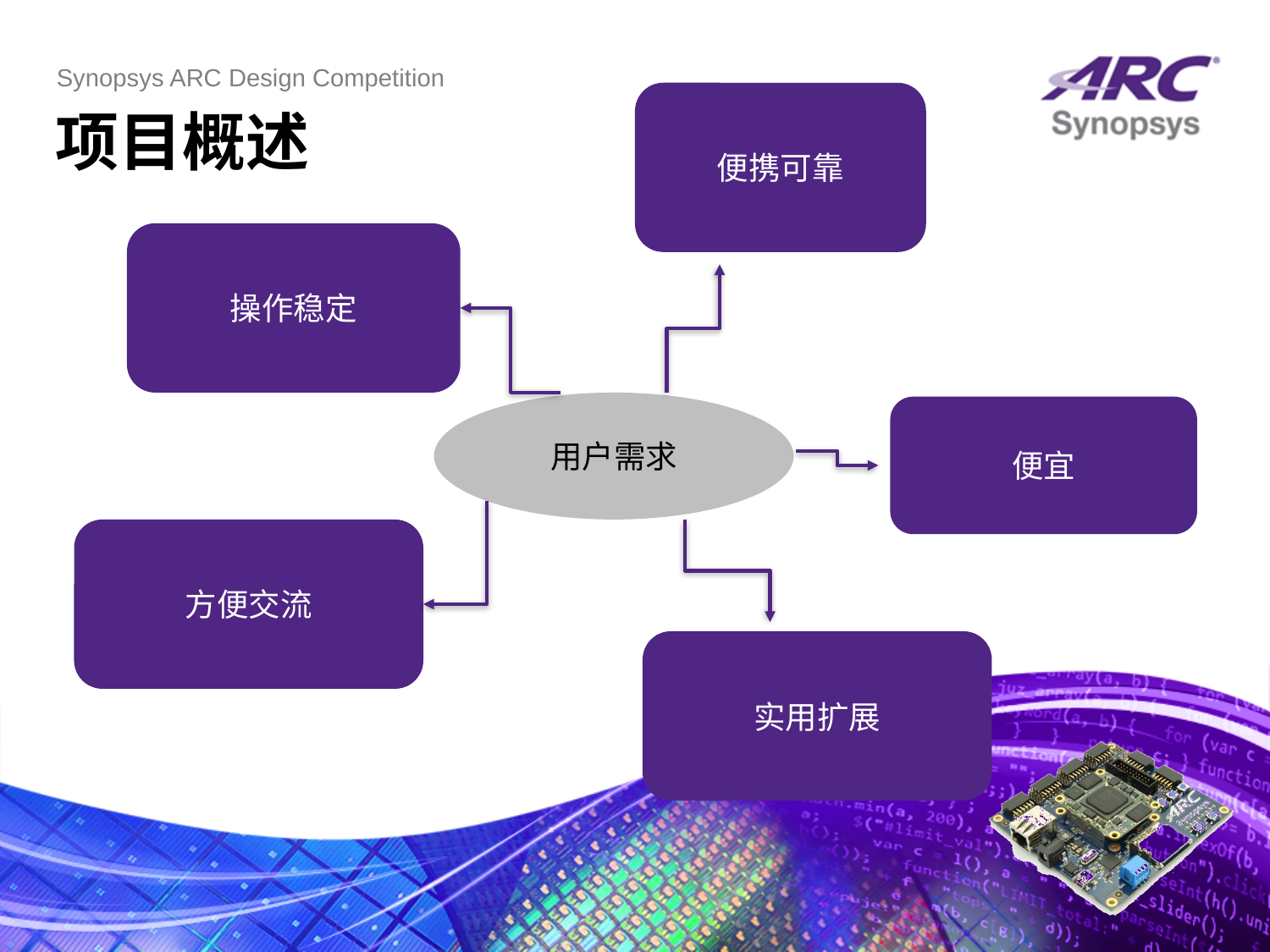

# 项目概述
便携可靠
操作稳定
用户需求
便宜
方便交流
实用扩展